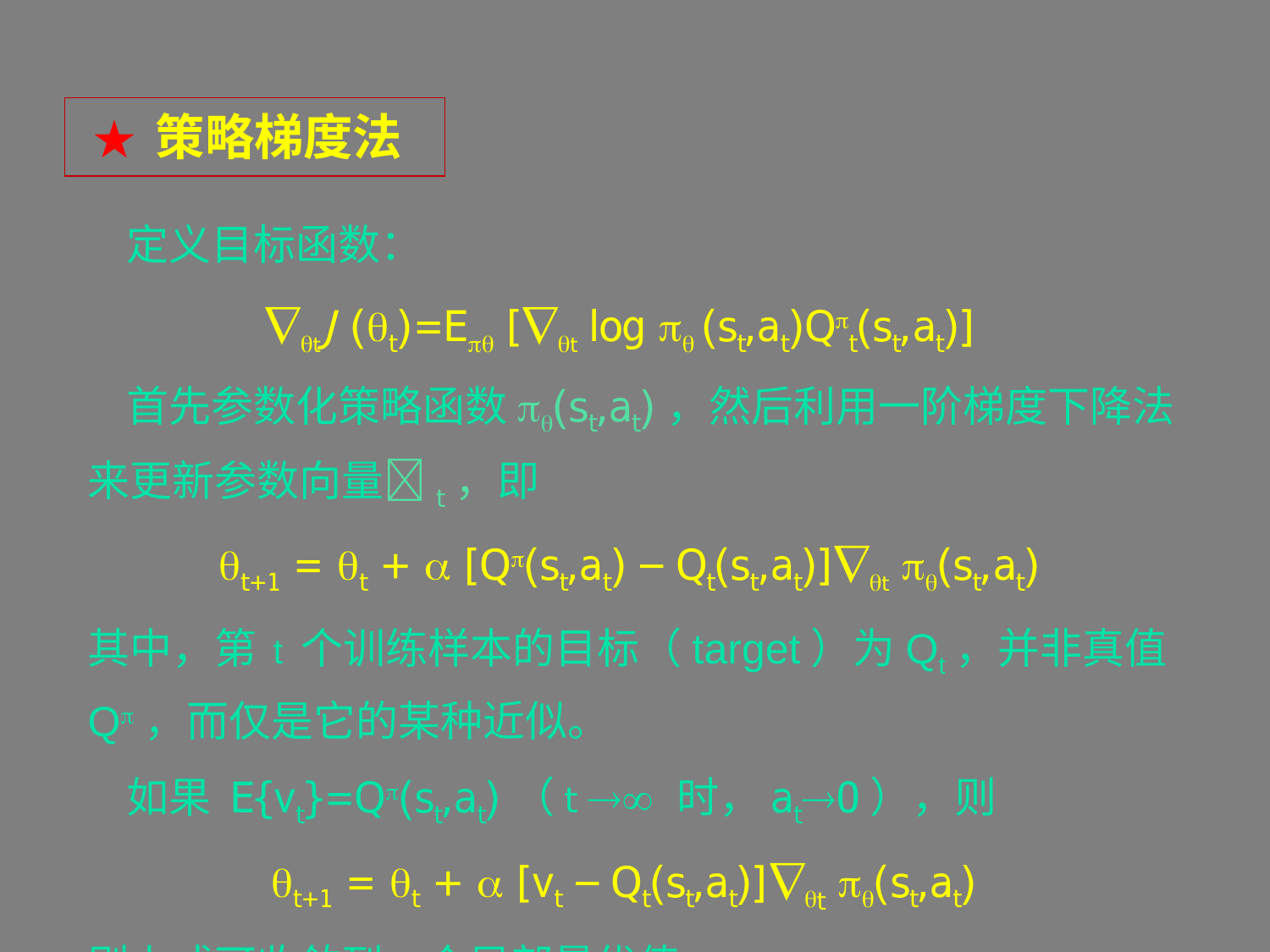

★ 策略梯度法
   定义目标函数：
∇θtJ (θt)=Eπθ [∇θt log πθ (st,at)Qπt(st,at)]
   首先参数化策略函数πθ(st,at)，然后利用一阶梯度下降法来更新参数向量θt，即
          θt+1 = θt + α [Qπ(st,at) – Qt(st,at)]∇θt πθ(st,at)
其中，第 t 个训练样本的目标（target）为Qt，并非真值Qπ，而仅是它的某种近似。
   如果 E{vt}=Qπ(st,at)（t →∞ 时，at→0），则
              θt+1 = θt + α [vt – Qt(st,at)]∇θt πθ(st,at)
则上式可收敛到一个局部最优值。